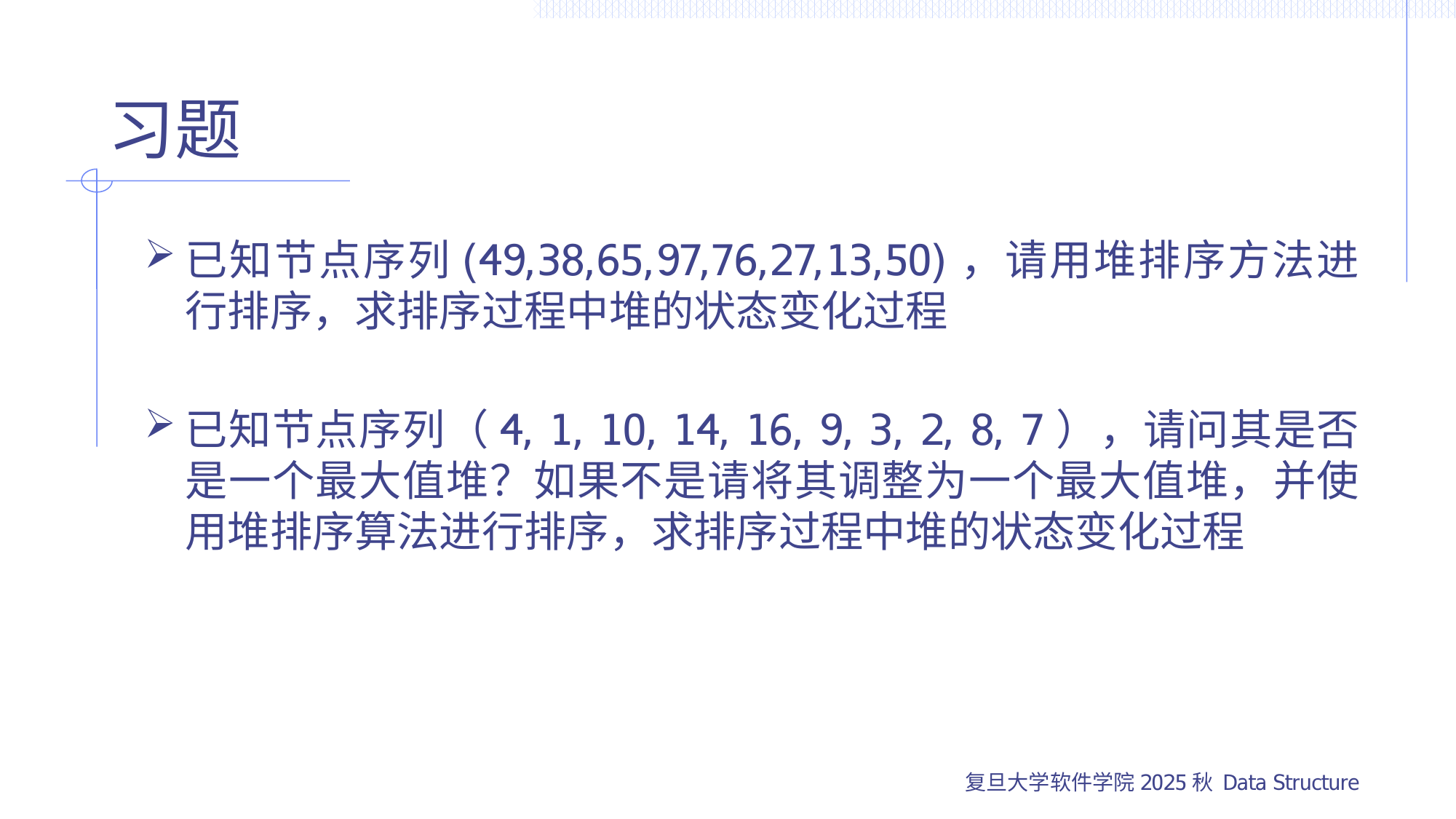

# 习题
已知节点序列(49,38,65,97,76,27,13,50)，请用堆排序方法进行排序，求排序过程中堆的状态变化过程

已知节点序列（4, 1, 10, 14, 16, 9, 3, 2, 8, 7），请问其是否是一个最大值堆？如果不是请将其调整为一个最大值堆，并使用堆排序算法进行排序，求排序过程中堆的状态变化过程